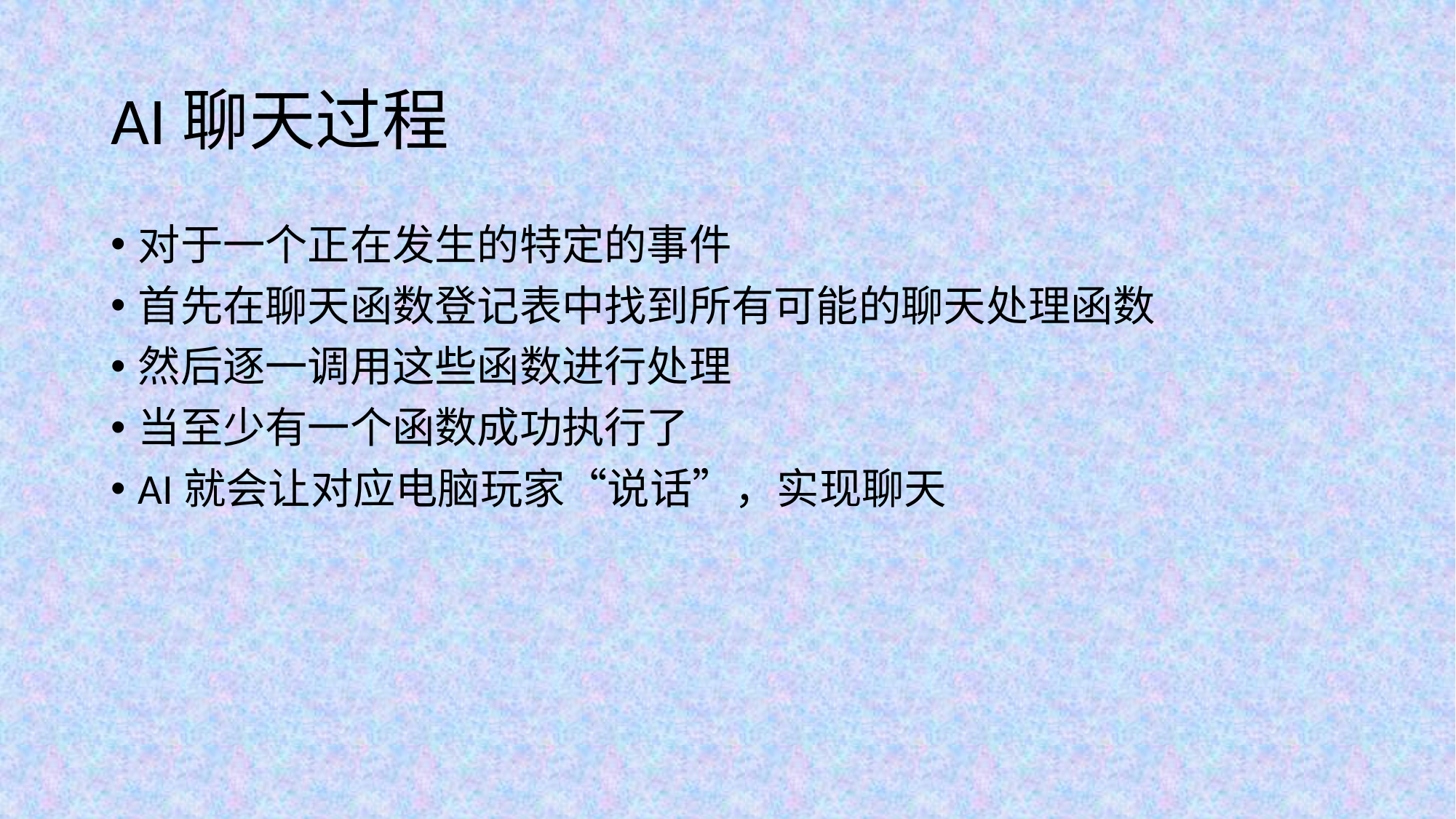

# AI聊天过程
对于一个正在发生的特定的事件
首先在聊天函数登记表中找到所有可能的聊天处理函数
然后逐一调用这些函数进行处理
当至少有一个函数成功执行了
AI就会让对应电脑玩家“说话”，实现聊天